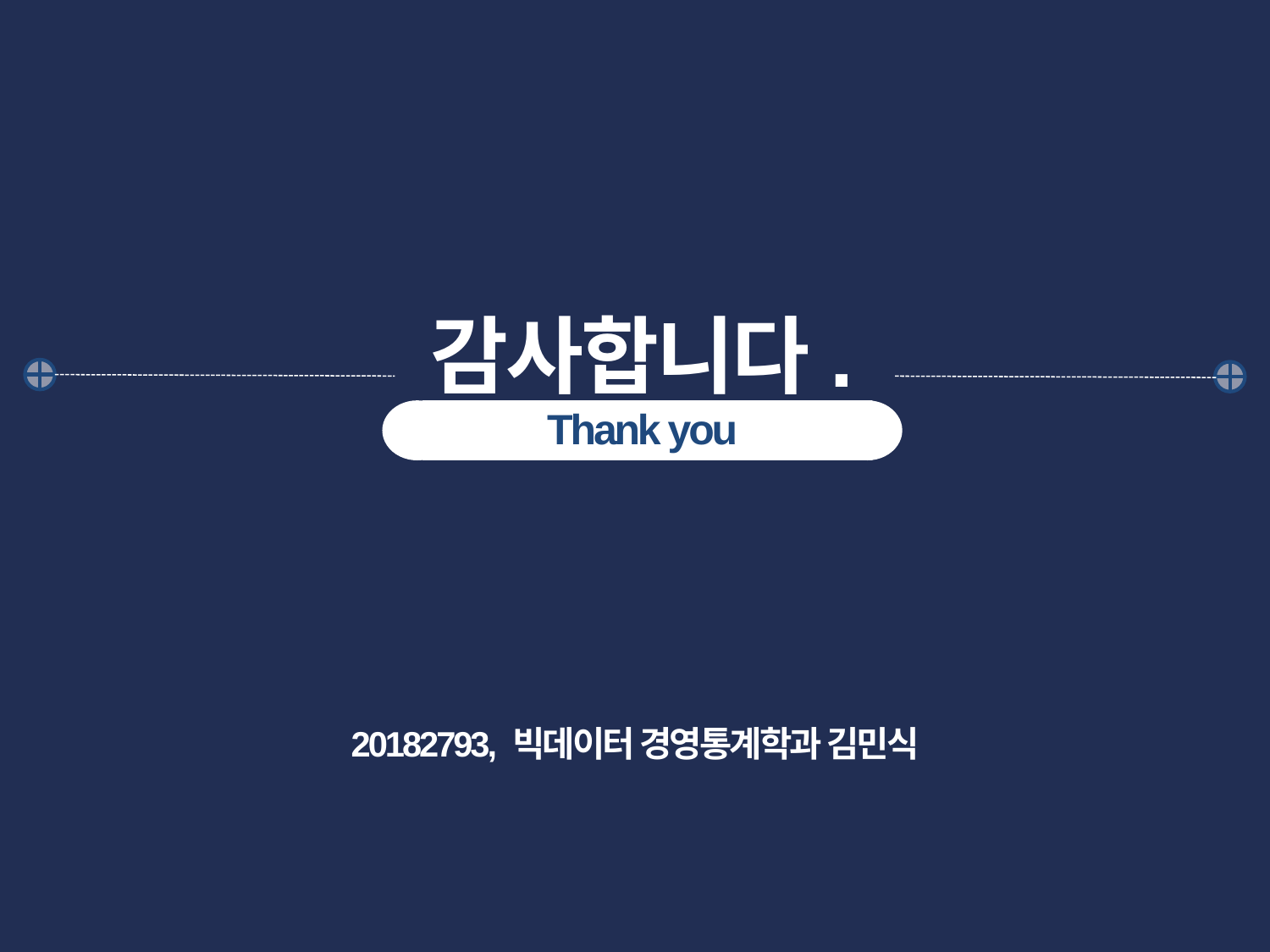

감사합니다.

Thank you

20182793, 빅데이터 경영통계학과 김민식